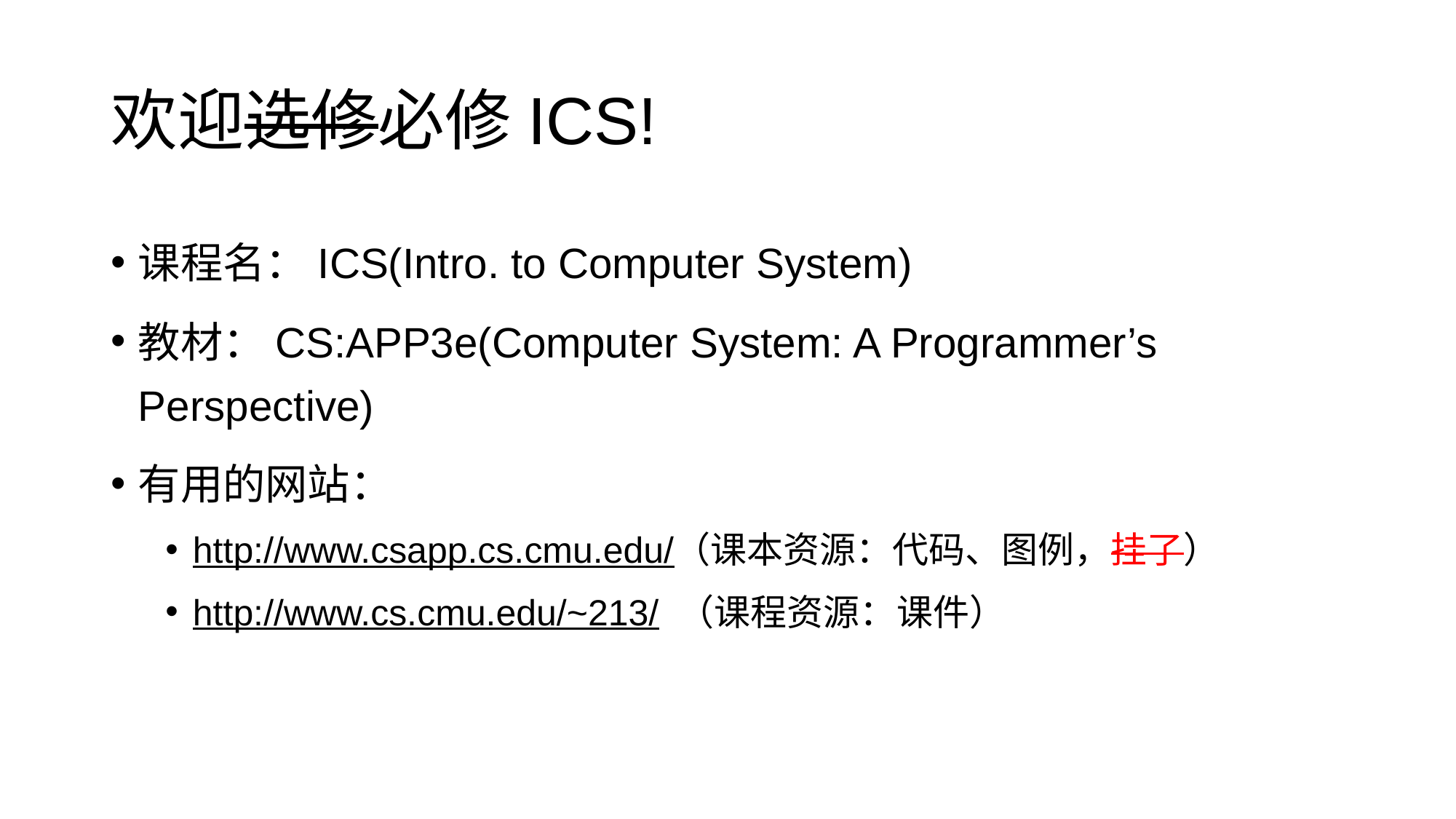

# 欢迎选修必修ICS!
课程名：ICS(Intro. to Computer System)
教材：CS:APP3e(Computer System: A Programmer’s Perspective)
有用的网站：
http://www.csapp.cs.cmu.edu/（课本资源：代码、图例，挂了）
http://www.cs.cmu.edu/~213/ （课程资源：课件）